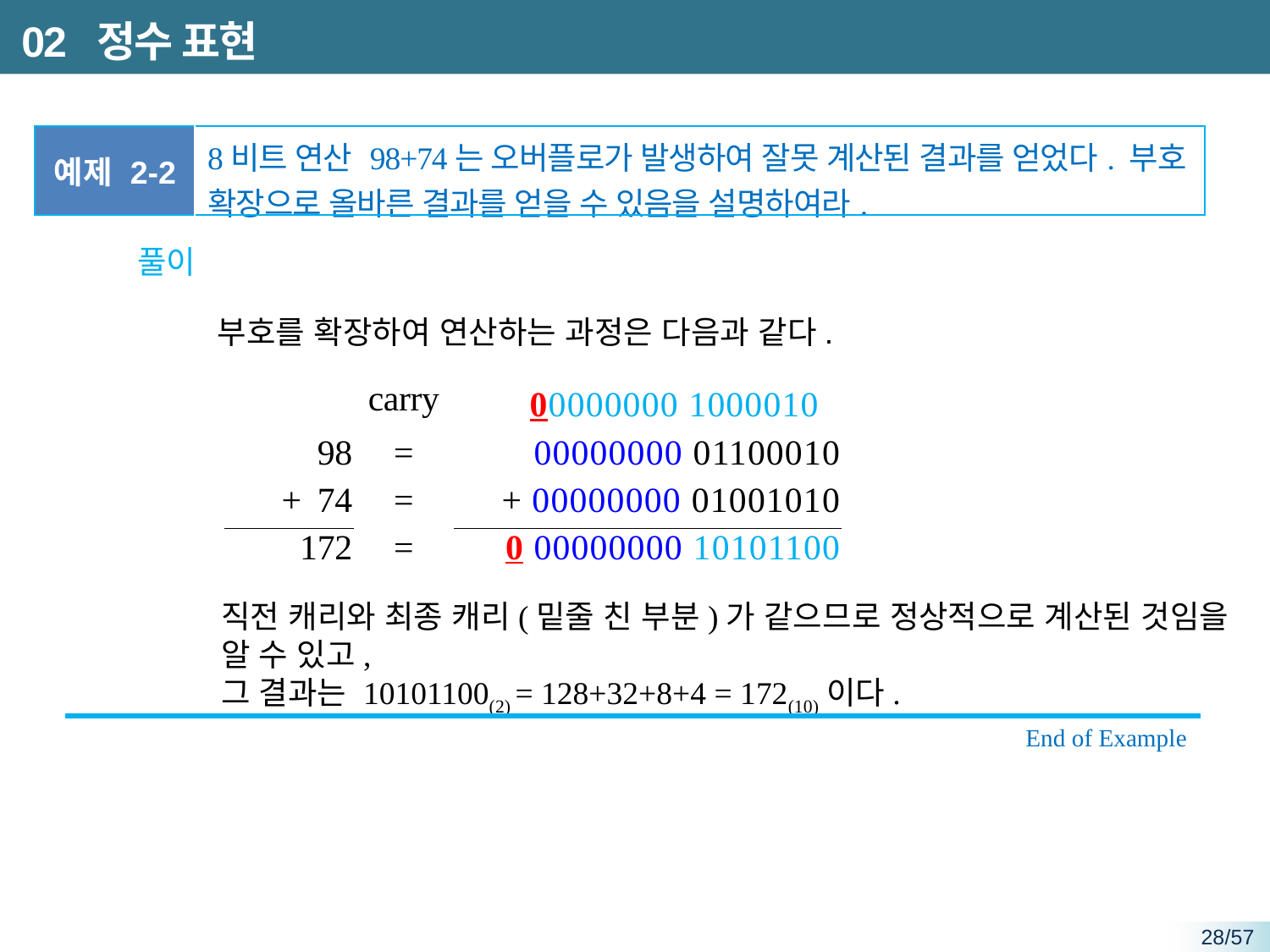

# 02  정수 표현
| 예제 2-2 | 8비트 연산 98+74는 오버플로가 발생하여 잘못 계산된 결과를 얻었다. 부호 확장으로 올바른 결과를 얻을 수 있음을 설명하여라. |
| --- | --- |
풀이
부호를 확장하여 연산하는 과정은 다음과 같다.
|  | carry | 00000000 1000010 |  |
| --- | --- | --- | --- |
| 98 | = | 00000000 01100010 |  |
| + 74 | = | + 00000000 01001010 |  |
| 172 | = | 0 00000000 10101100 |  |
직전 캐리와 최종 캐리(밑줄 친 부분)가 같으므로 정상적으로 계산된 것임을 알 수 있고,
그 결과는 10101100(2) = 128+32+8+4 = 172(10)이다.
End of Example